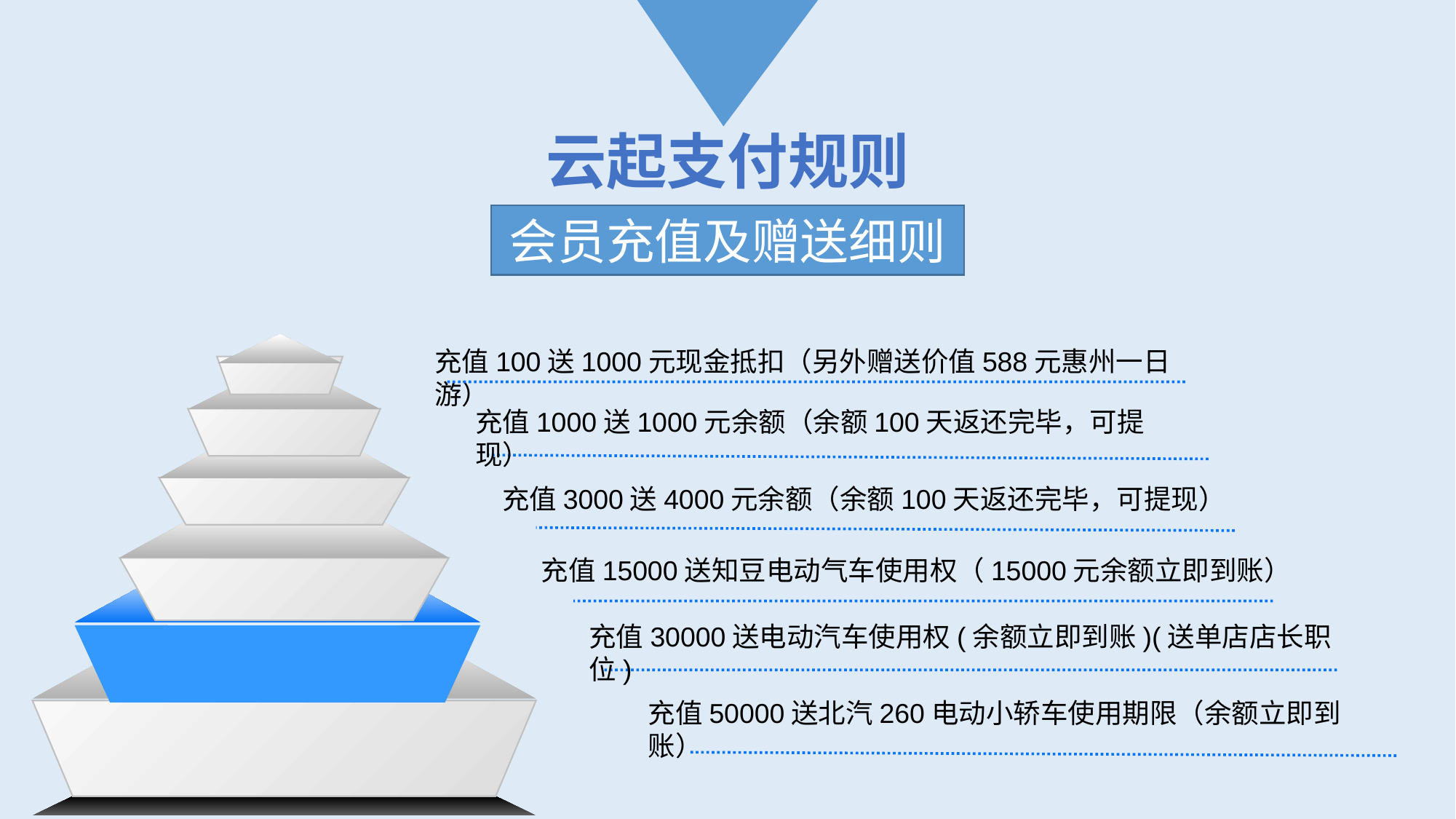

云起支付规则
会员充值及赠送细则

充值100送1000元现金抵扣（另外赠送价值588元惠州一日游）

充值1000送1000元余额（余额100天返还完毕，可提现）

充值3000送4000元余额（余额100天返还完毕，可提现）

充值15000送知豆电动气车使用权（15000元余额立即到账）

充值30000送电动汽车使用权(余额立即到账)(送单店店长职位)

充值50000送北汽260电动小轿车使用期限（余额立即到账）